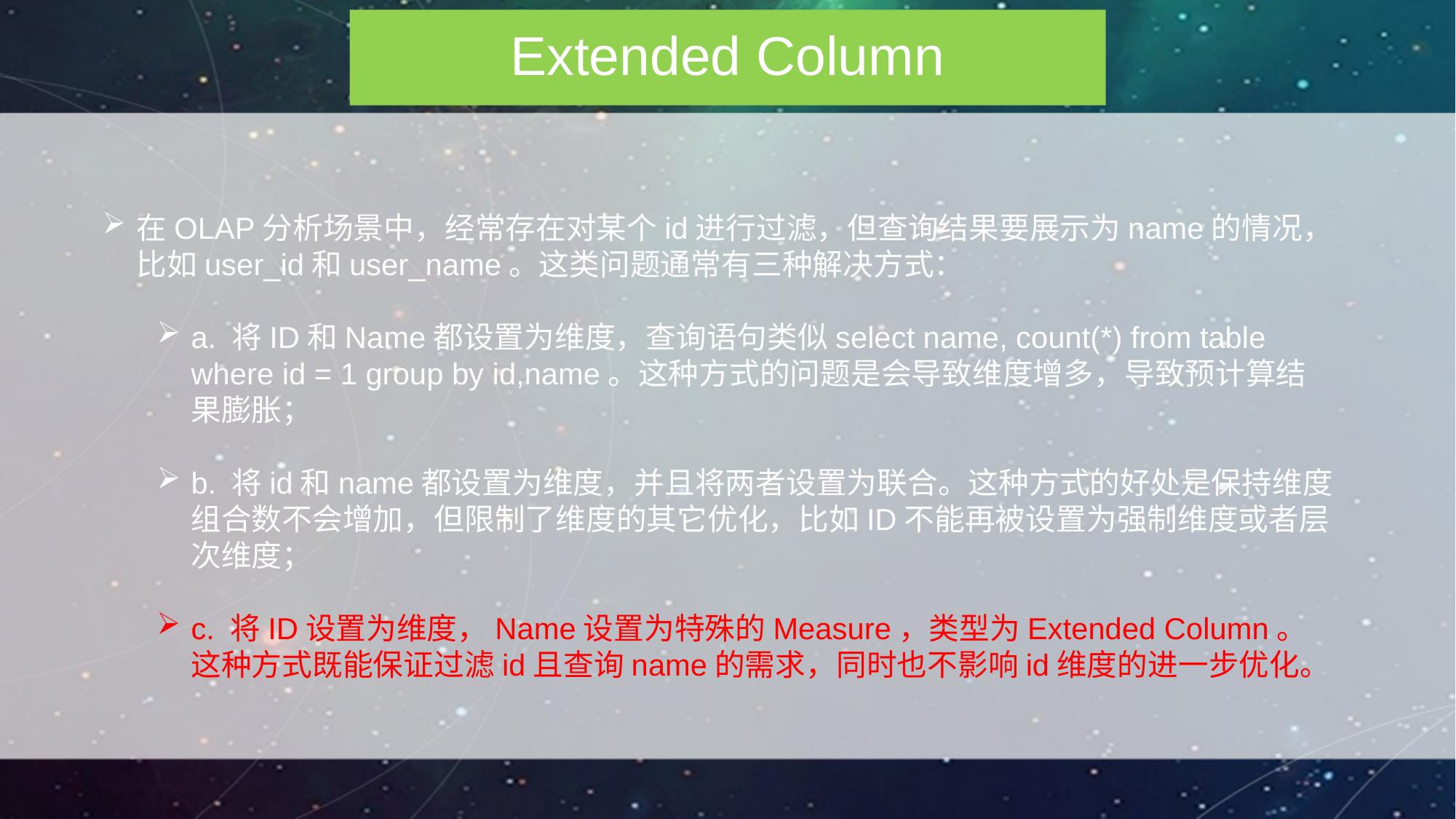

Extended Column
在OLAP分析场景中，经常存在对某个id进行过滤，但查询结果要展示为name的情况，比如user_id和user_name。这类问题通常有三种解决方式：

a. 将ID和Name都设置为维度，查询语句类似select name, count(*) from table where id = 1 group by id,name。这种方式的问题是会导致维度增多，导致预计算结果膨胀；

b. 将id和name都设置为维度，并且将两者设置为联合。这种方式的好处是保持维度组合数不会增加，但限制了维度的其它优化，比如ID不能再被设置为强制维度或者层次维度；

c. 将ID设置为维度，Name设置为特殊的Measure，类型为Extended Column。这种方式既能保证过滤id且查询name的需求，同时也不影响id维度的进一步优化。